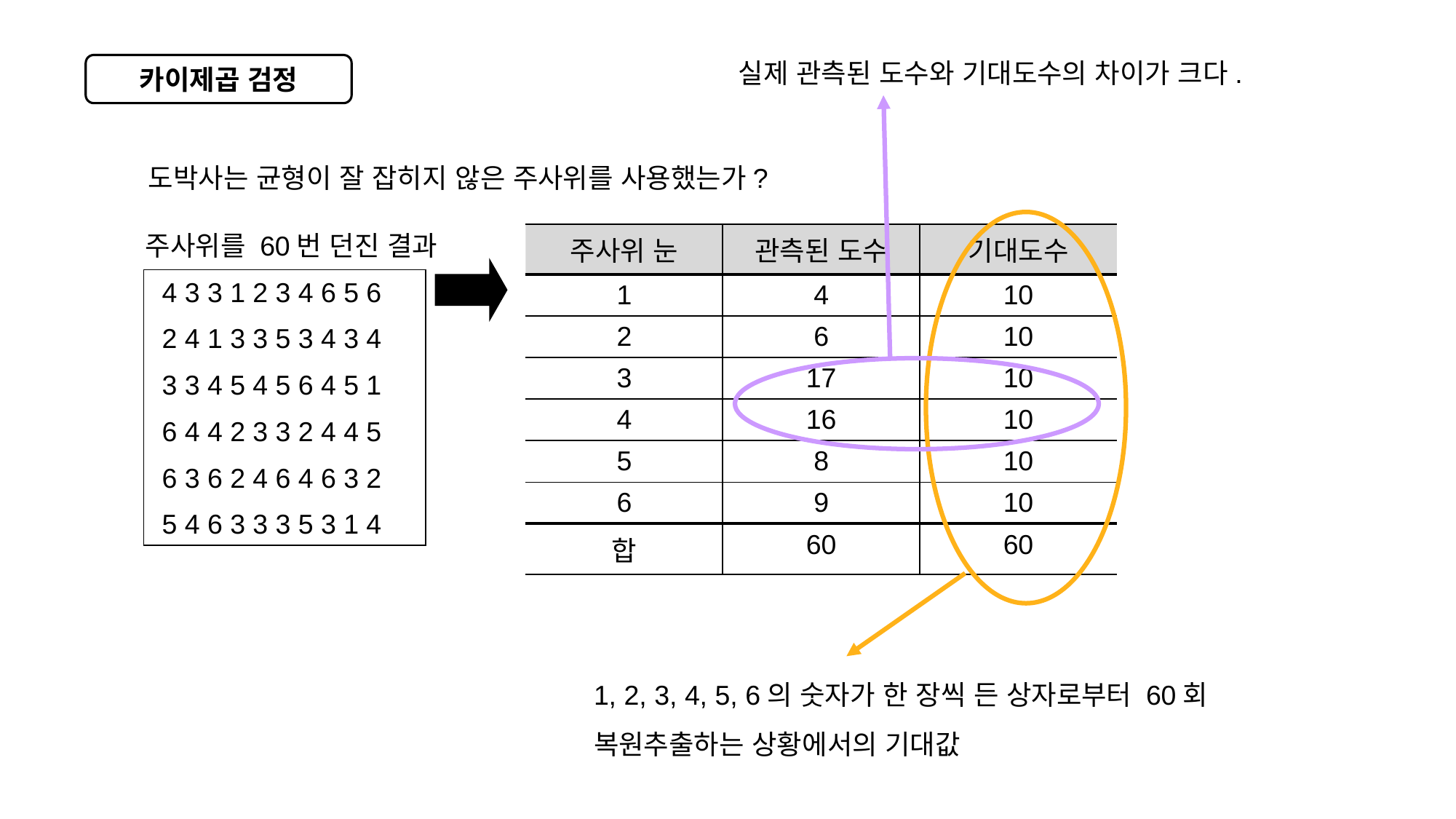

실제 관측된 도수와 기대도수의 차이가 크다.
카이제곱 검정

도박사는 균형이 잘 잡히지 않은 주사위를 사용했는가?

주사위를 60번 던진 결과
| 주사위 눈 | 관측된 도수 | 기대도수 |
| --- | --- | --- |
| 1 | 4 | 10 |
| 2 | 6 | 10 |
| 3 | 17 | 10 |
| 4 | 16 | 10 |
| 5 | 8 | 10 |
| 6 | 9 | 10 |
| 합 | 60 | 60 |

 4 3 3 1 2 3 4 6 5 6
 2 4 1 3 3 5 3 4 3 4
 3 3 4 5 4 5 6 4 5 1
 6 4 4 2 3 3 2 4 4 5
 6 3 6 2 4 6 4 6 3 2
 5 4 6 3 3 3 5 3 1 4

1, 2, 3, 4, 5, 6의 숫자가 한 장씩 든 상자로부터 60회 복원추출하는 상황에서의 기대값